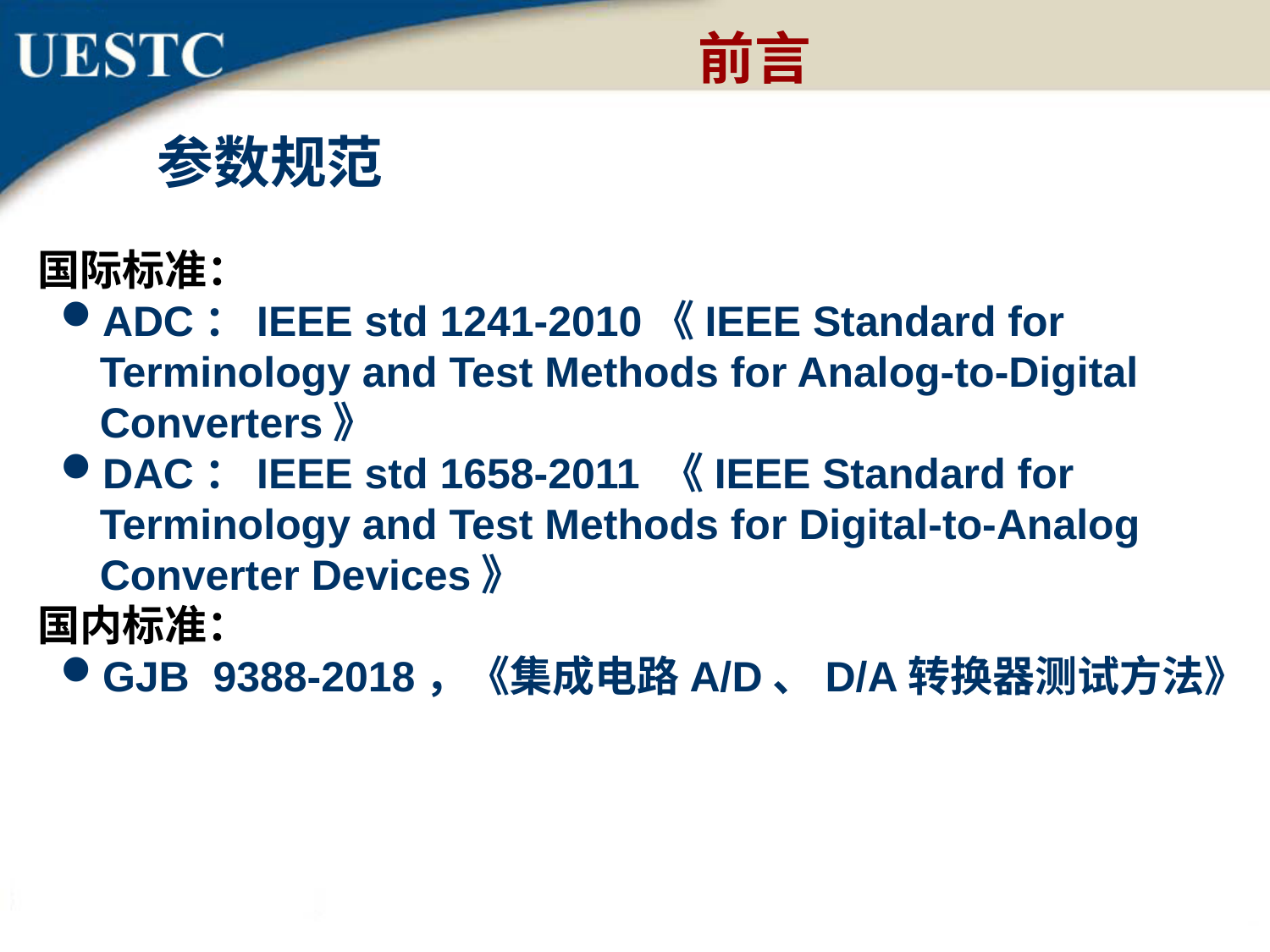

前言
参数规范
国际标准：
ADC：IEEE std 1241-2010《IEEE Standard for Terminology and Test Methods for Analog-to-Digital Converters》
DAC：IEEE std 1658-2011 《IEEE Standard for Terminology and Test Methods for Digital-to-Analog Converter Devices》
国内标准：
GJB  9388-2018，《集成电路A/D、D/A转换器测试方法》